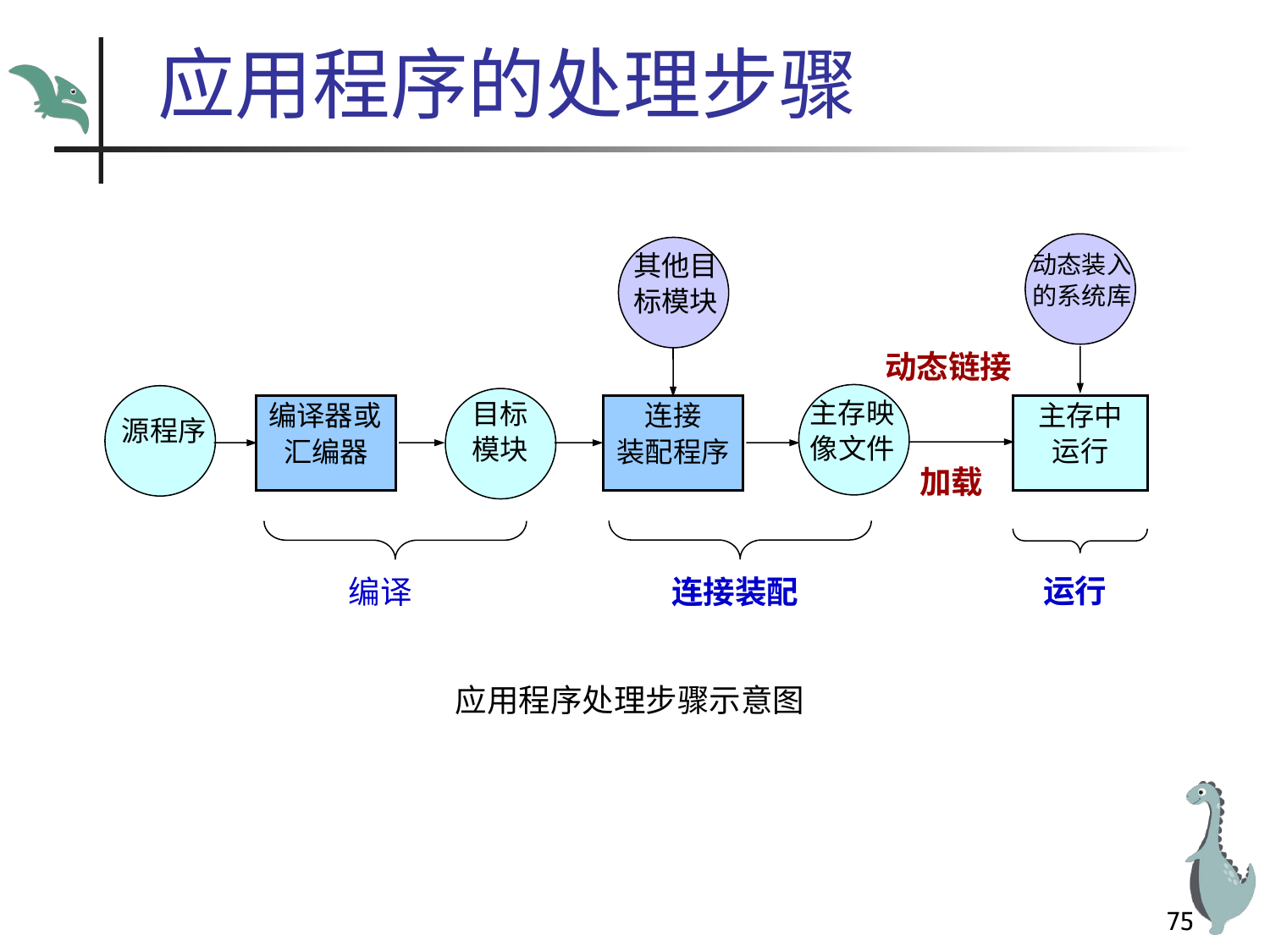

# 应用程序的处理步骤

其他目
标模块
动态装入
的系统库
动态链接

主存映
像文件
目标
模块
主存中
运行
编译器或
汇编器
连接
装配程序

源程序

加载

运行
连接装配
 编译
应用程序处理步骤示意图
75